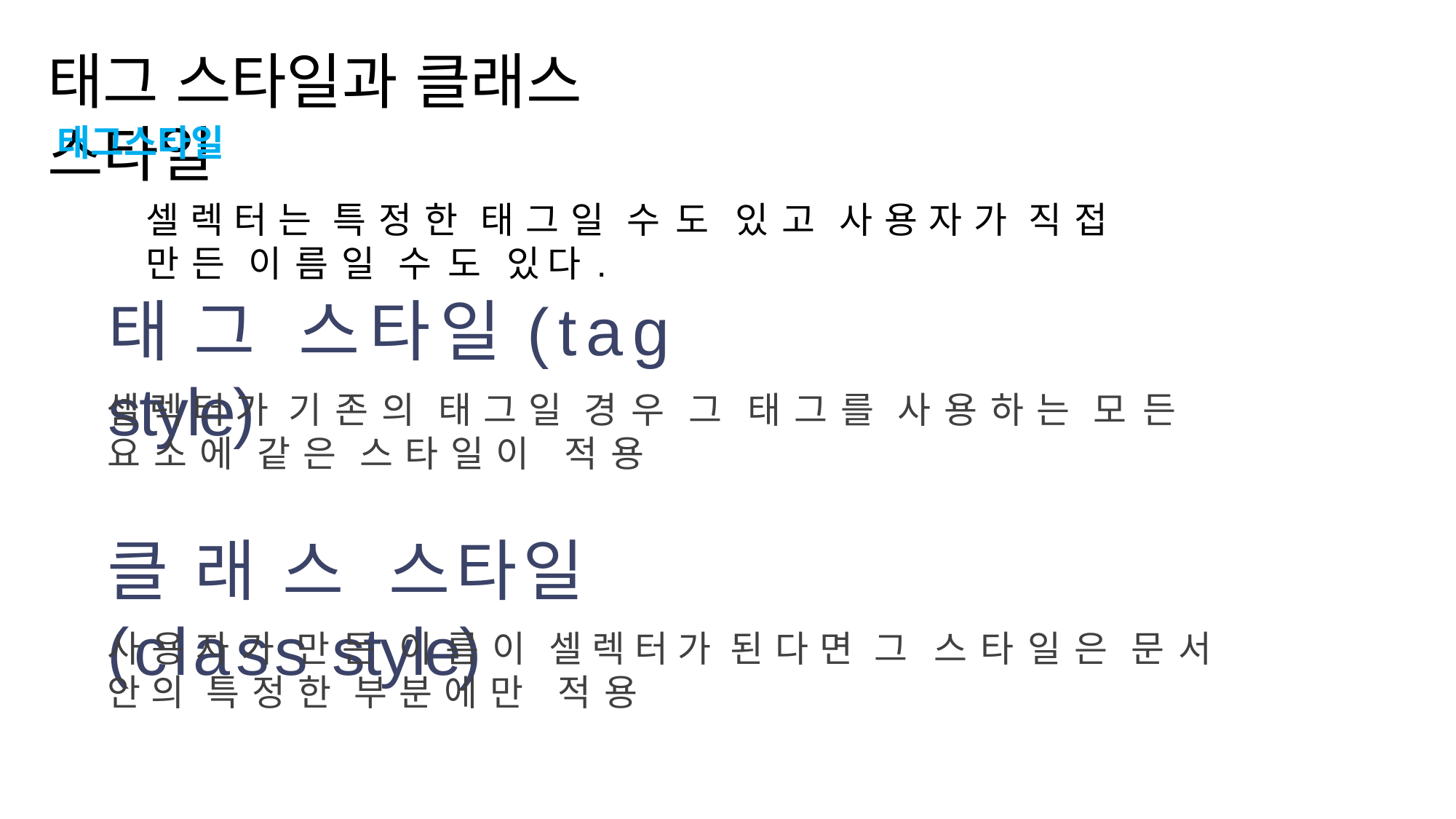

태그 스타일과 클래스 스타일
태그스타일
셀렉터는 특정한 태그일 수도 있고 사용자가 직접 만든 이름일 수도 있다.
태그 스타일(tag style)
셀렉터가 기존의 태그일 경우 그 태그를 사용하는 모든 요소에 같은 스타일이 적용
클래스 스타일(class style)
사용자가 만든 이름이 셀렉터가 된다면 그 스타일은 문서 안의 특정한 부분에만 적용